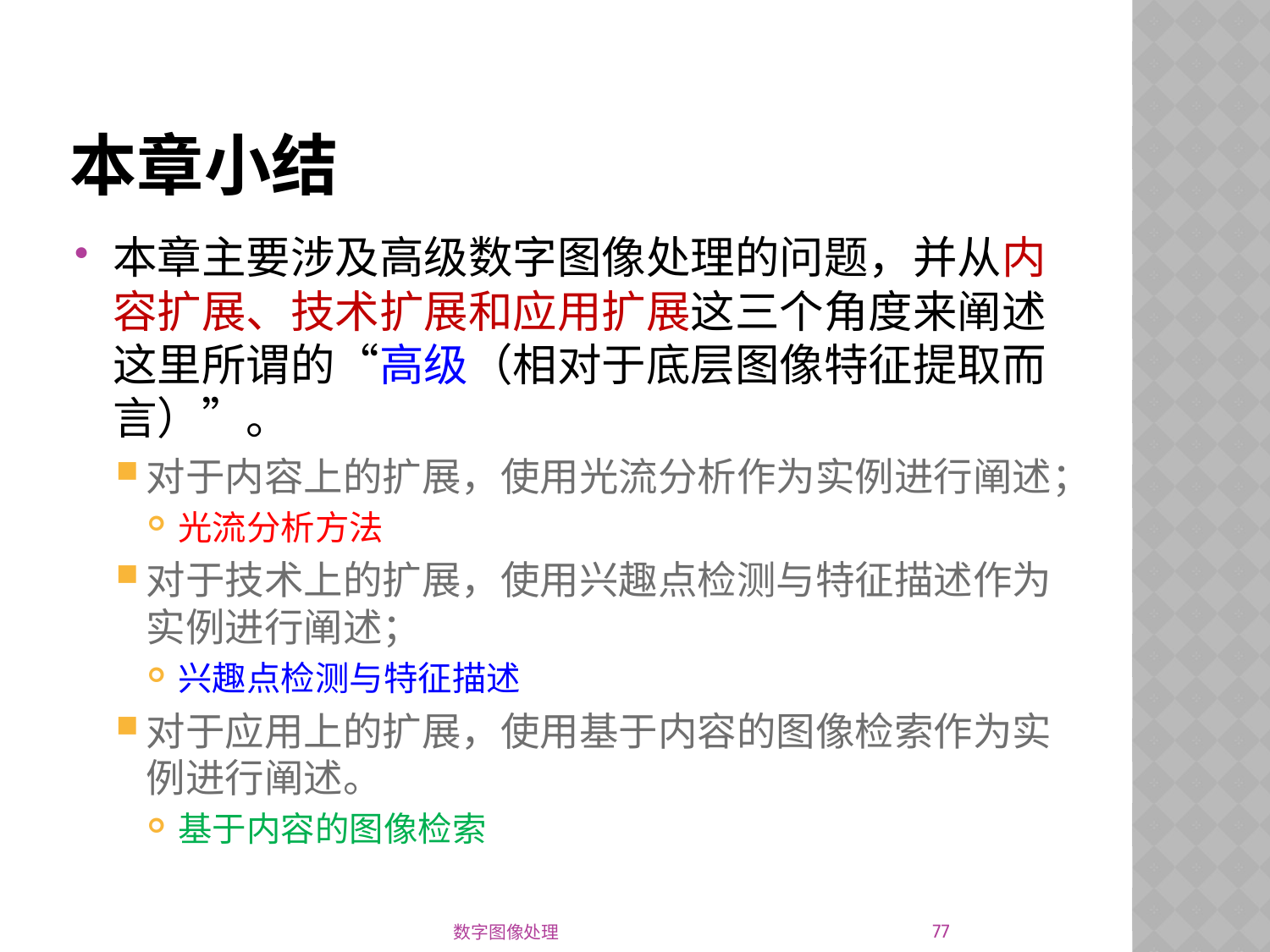

# 本章小结
本章主要涉及高级数字图像处理的问题，并从内容扩展、技术扩展和应用扩展这三个角度来阐述这里所谓的“高级（相对于底层图像特征提取而言）”。
对于内容上的扩展，使用光流分析作为实例进行阐述；
光流分析方法
对于技术上的扩展，使用兴趣点检测与特征描述作为实例进行阐述；
兴趣点检测与特征描述
对于应用上的扩展，使用基于内容的图像检索作为实例进行阐述。
基于内容的图像检索
77
数字图像处理